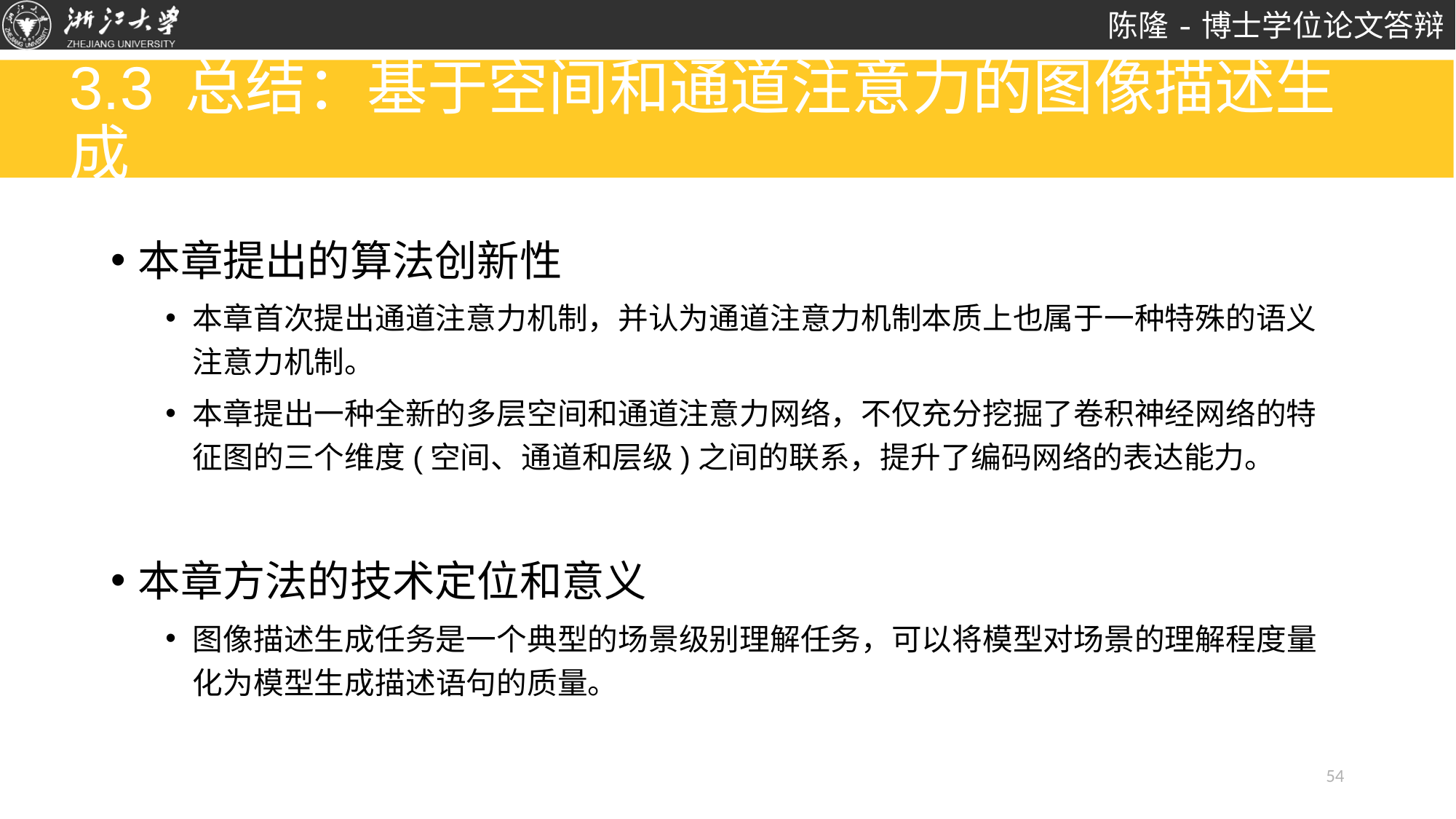

# 3.3 总结：基于空间和通道注意力的图像描述生成
本章提出的算法创新性
本章首次提出通道注意力机制，并认为通道注意力机制本质上也属于一种特殊的语义注意力机制。
本章提出一种全新的多层空间和通道注意力网络，不仅充分挖掘了卷积神经网络的特征图的三个维度(空间、通道和层级)之间的联系，提升了编码网络的表达能力。

本章方法的技术定位和意义
图像描述生成任务是一个典型的场景级别理解任务，可以将模型对场景的理解程度量化为模型生成描述语句的质量。

54